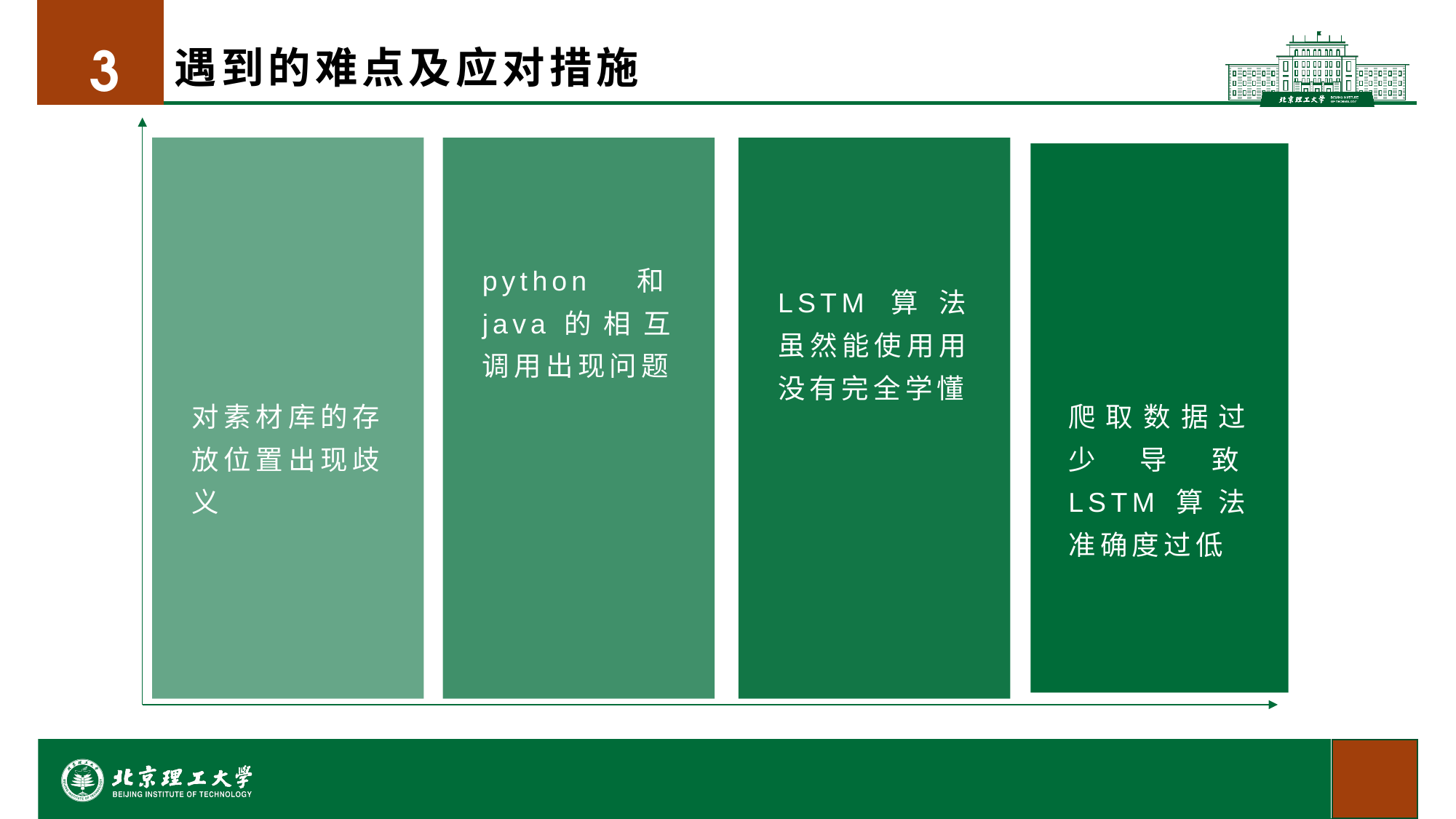

3
# 遇到的难点及应对措施

python和java的相互调用出现问题
LSTM算法虽然能使用用没有完全学懂
对素材库的存放位置出现歧义

对难题找原因，查资料，上百度，认真学习新知识，解决遇到的难题
爬取数据过少导致LSTM算法准确度过低